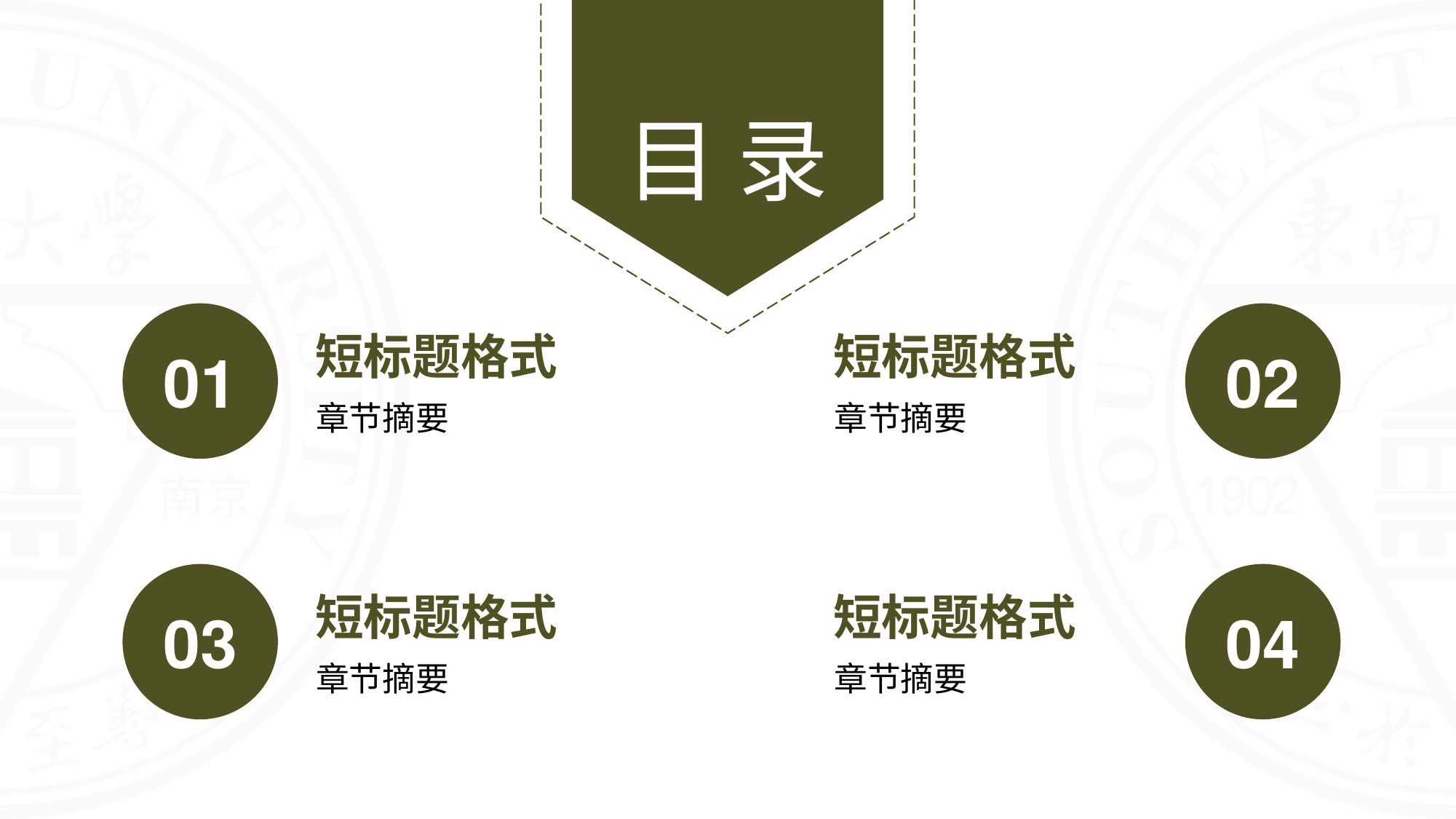

01
短标题格式
章节摘要
短标题格式
02
章节摘要
短标题格式
04
章节摘要
03
短标题格式
章节摘要